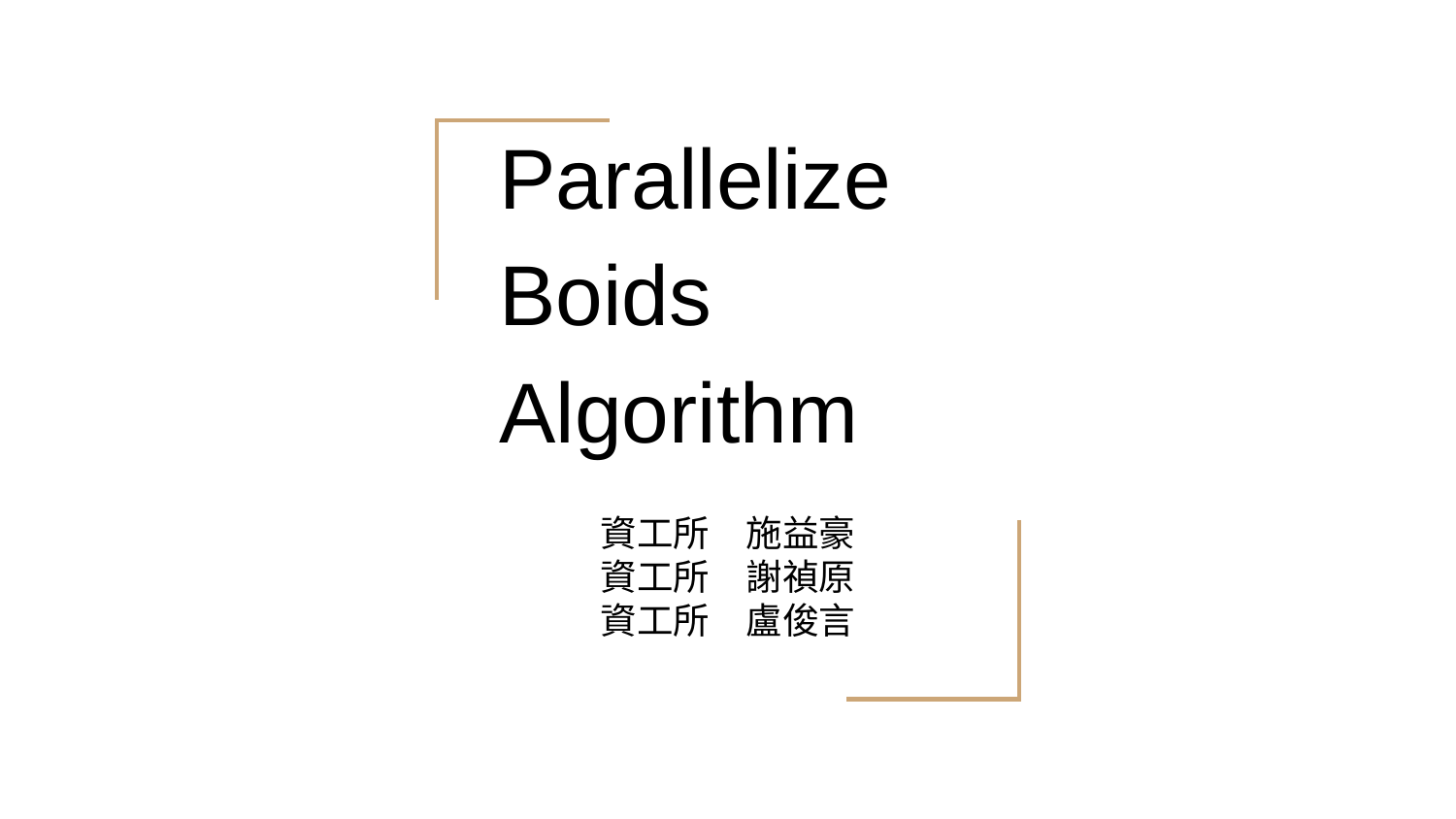

# Parallelize Boids Algorithm
資工所	施益豪
資工所	謝禎原
資工所	盧俊言